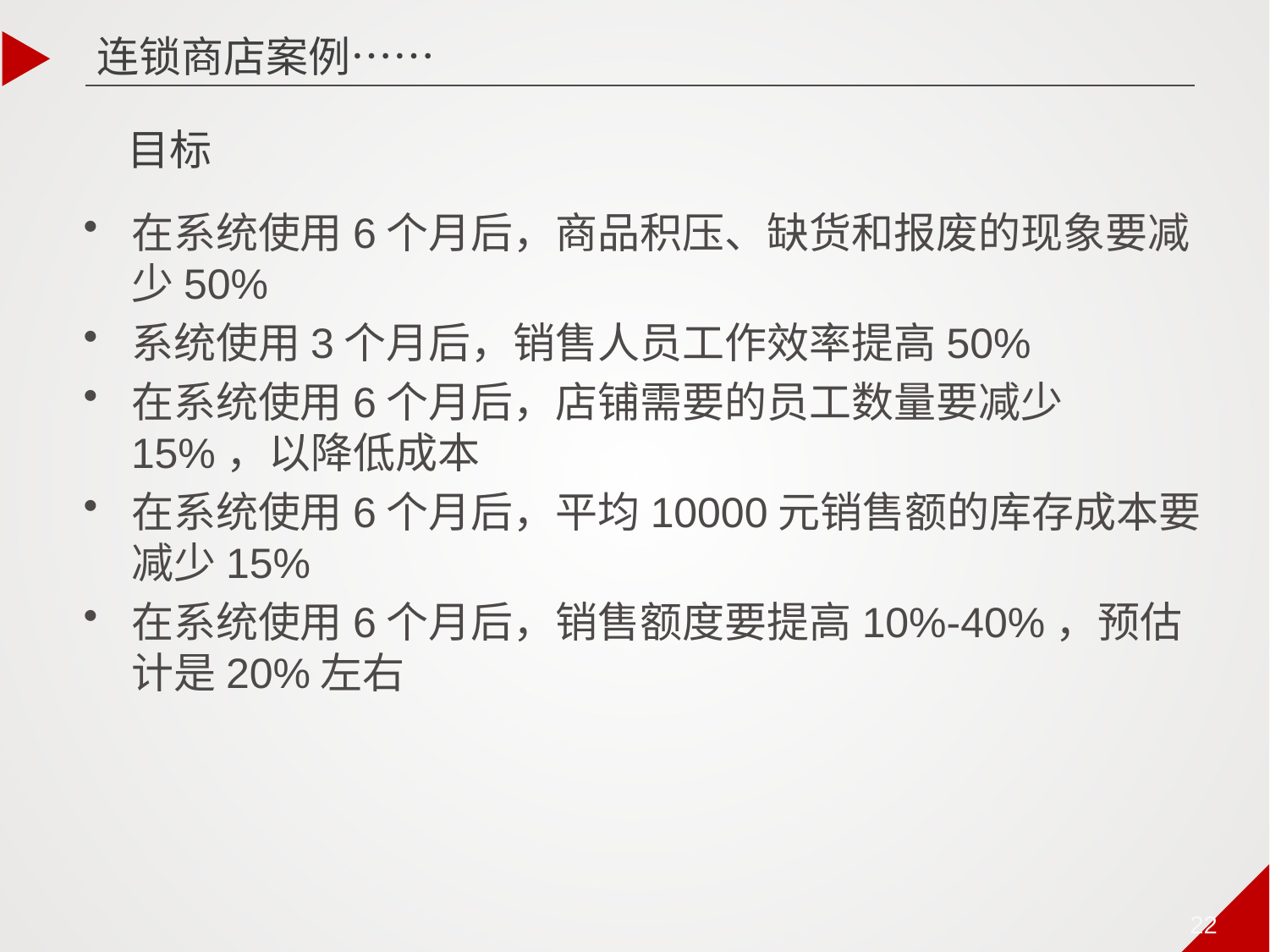

连锁商店案例……

# 目标
在系统使用6个月后，商品积压、缺货和报废的现象要减少50%
系统使用3个月后，销售人员工作效率提高50%
在系统使用6个月后，店铺需要的员工数量要减少15%，以降低成本
在系统使用6个月后，平均10000元销售额的库存成本要减少15%
在系统使用6个月后，销售额度要提高10%-40%，预估计是20%左右